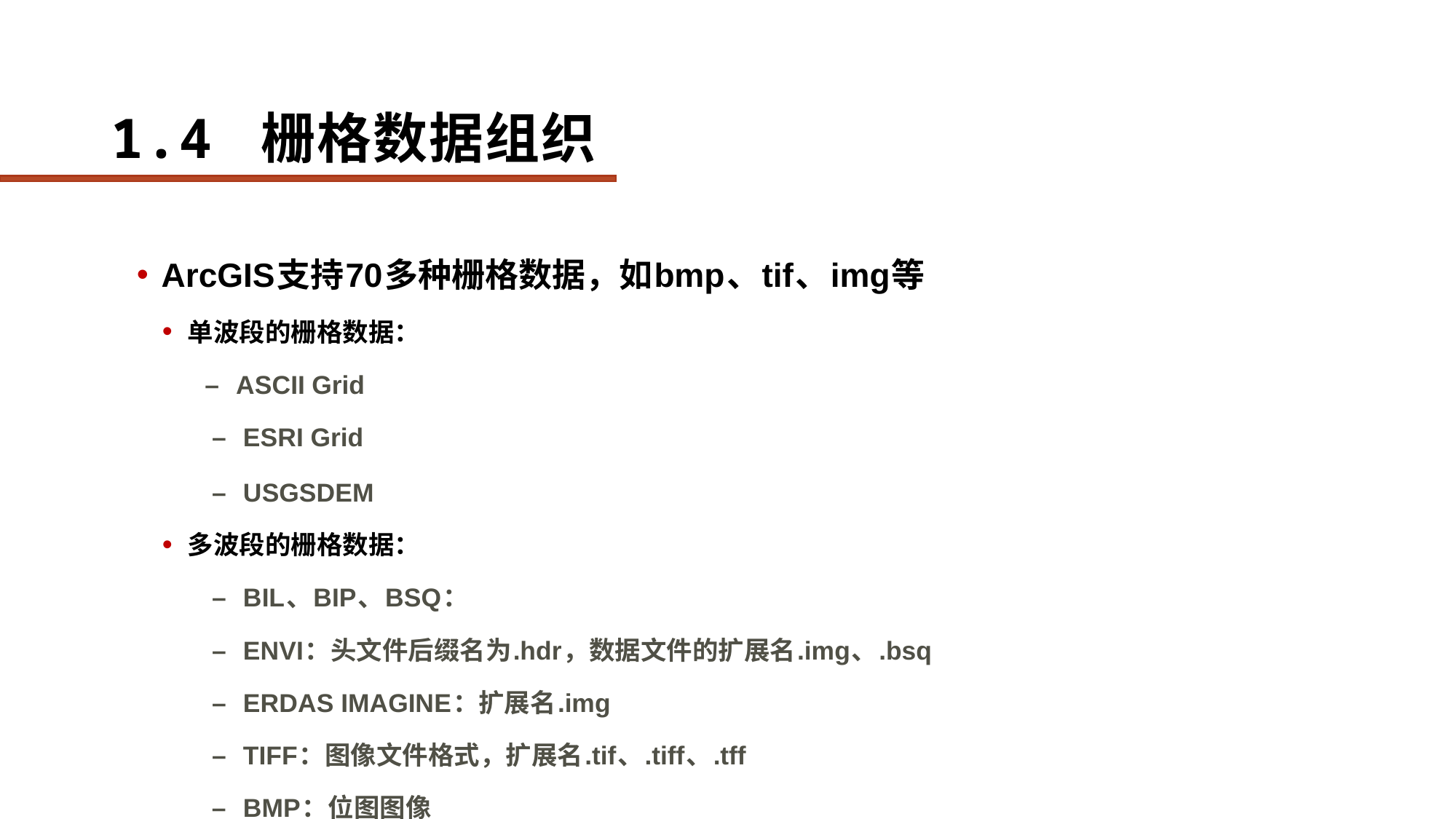

# 1.4 栅格数据组织
ArcGIS支持70多种栅格数据，如bmp、tif、img等
单波段的栅格数据：
      – ASCII Grid
       – ESRI Grid
       – USGSDEM
多波段的栅格数据：
       – BIL、BIP、BSQ：
       – ENVI：头文件后缀名为.hdr，数据文件的扩展名.img、.bsq
       – ERDAS IMAGINE：扩展名.img
       – TIFF：图像文件格式，扩展名.tif、.tiff、.tff
       – BMP：位图图像